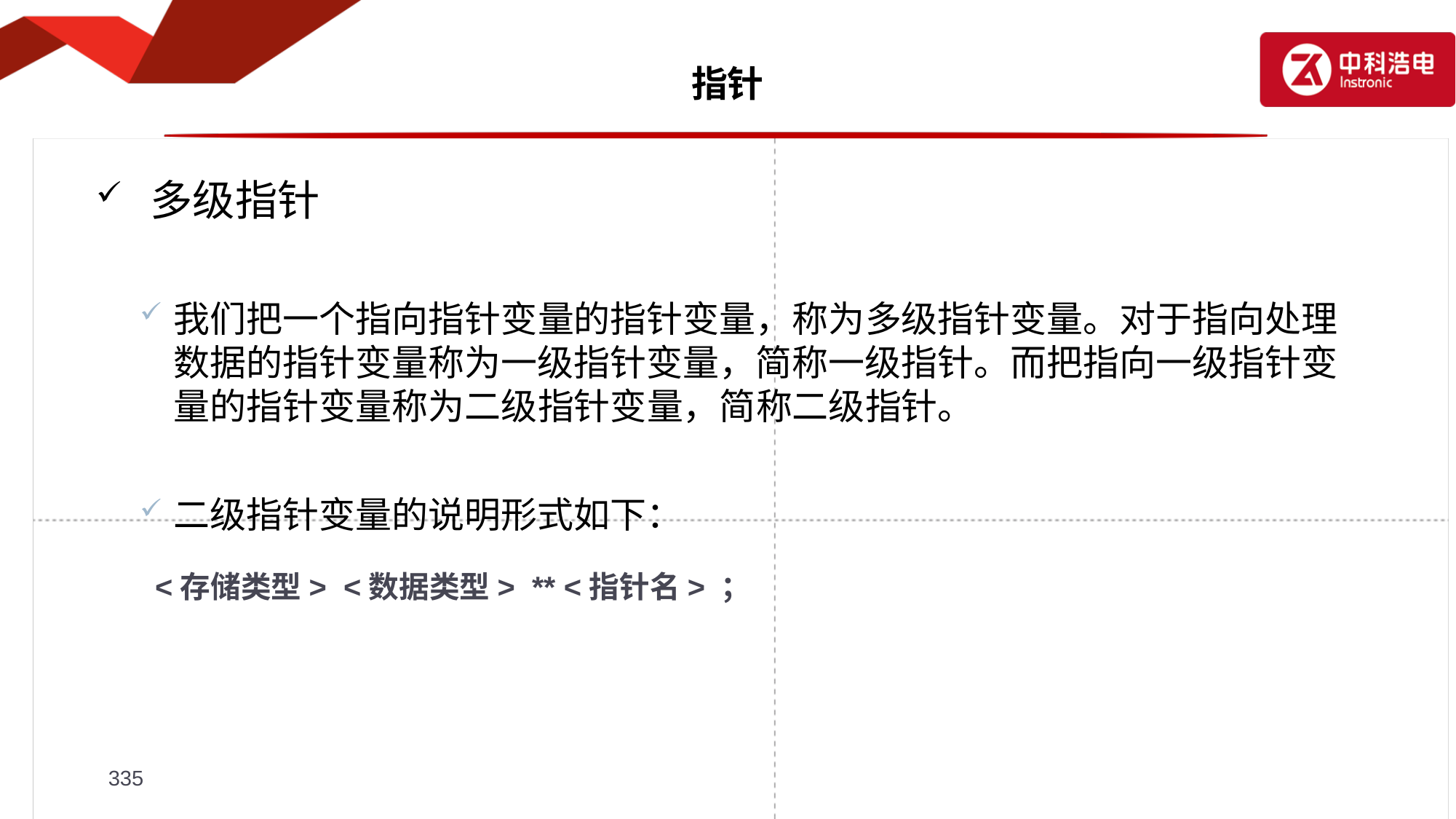

# 指针
多级指针

我们把一个指向指针变量的指针变量，称为多级指针变量。对于指向处理数据的指针变量称为一级指针变量，简称一级指针。而把指向一级指针变量的指针变量称为二级指针变量，简称二级指针。

二级指针变量的说明形式如下：
     <存储类型>  <数据类型>  ** <指针名> ；

335